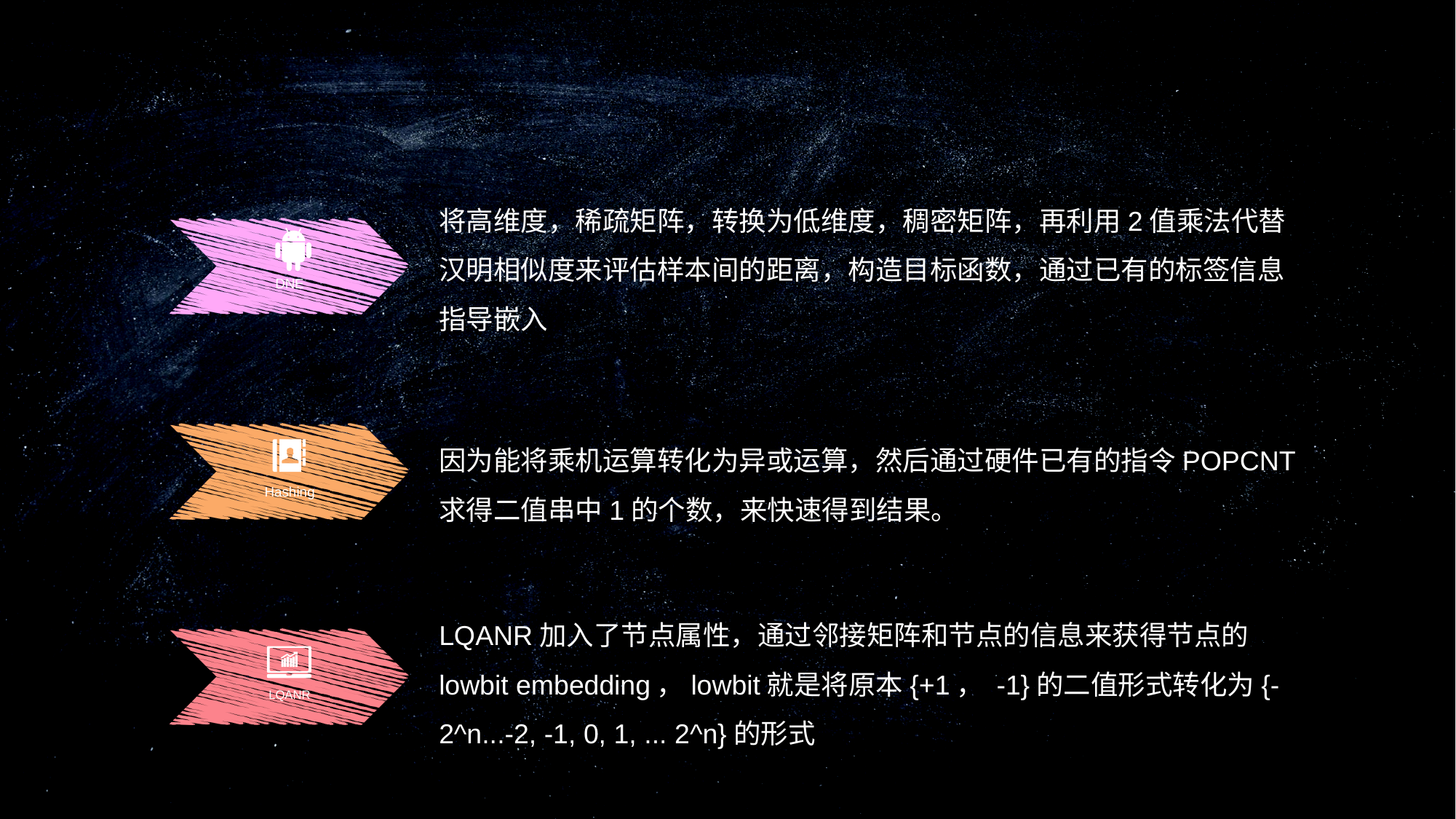

02
研究路线
将高维度，稀疏矩阵，转换为低维度，稠密矩阵，再利用2值乘法代替汉明相似度来评估样本间的距离，构造目标函数，通过已有的标签信息指导嵌入

DNE

因为能将乘机运算转化为异或运算，然后通过硬件已有的指令POPCNT求得二值串中1的个数，来快速得到结果。

Hashing

LQANR加入了节点属性，通过邻接矩阵和节点的信息来获得节点的lowbit embedding，lowbit就是将原本{+1， -1}的二值形式转化为{-2^n...-2, -1, 0, 1, ... 2^n}的形式

LQANR